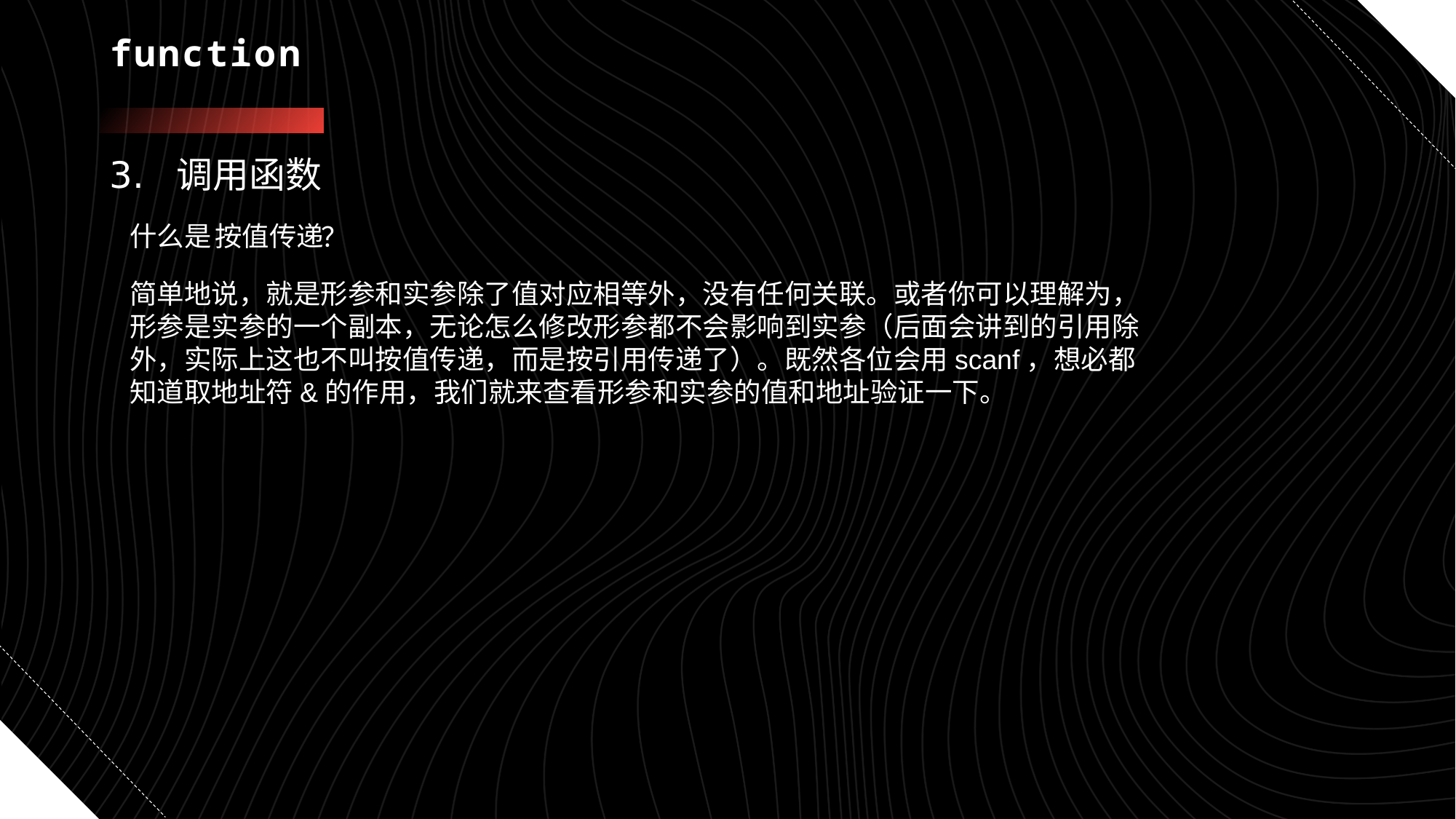

# function
3.  调用函数
什么是
按值传递
？
简单地说，就是形参和实参除了值对应相等外，没有任何关联。或者你可以理解为，形参是实参的一个副本，无论怎么修改形参都不会影响到实参（后面会讲到的引用除外，实际上这也不叫按值传递，而是按引用传递了）。既然各位会用scanf，想必都知道取地址符&的作用，我们就来查看形参和实参的值和地址验证一下。